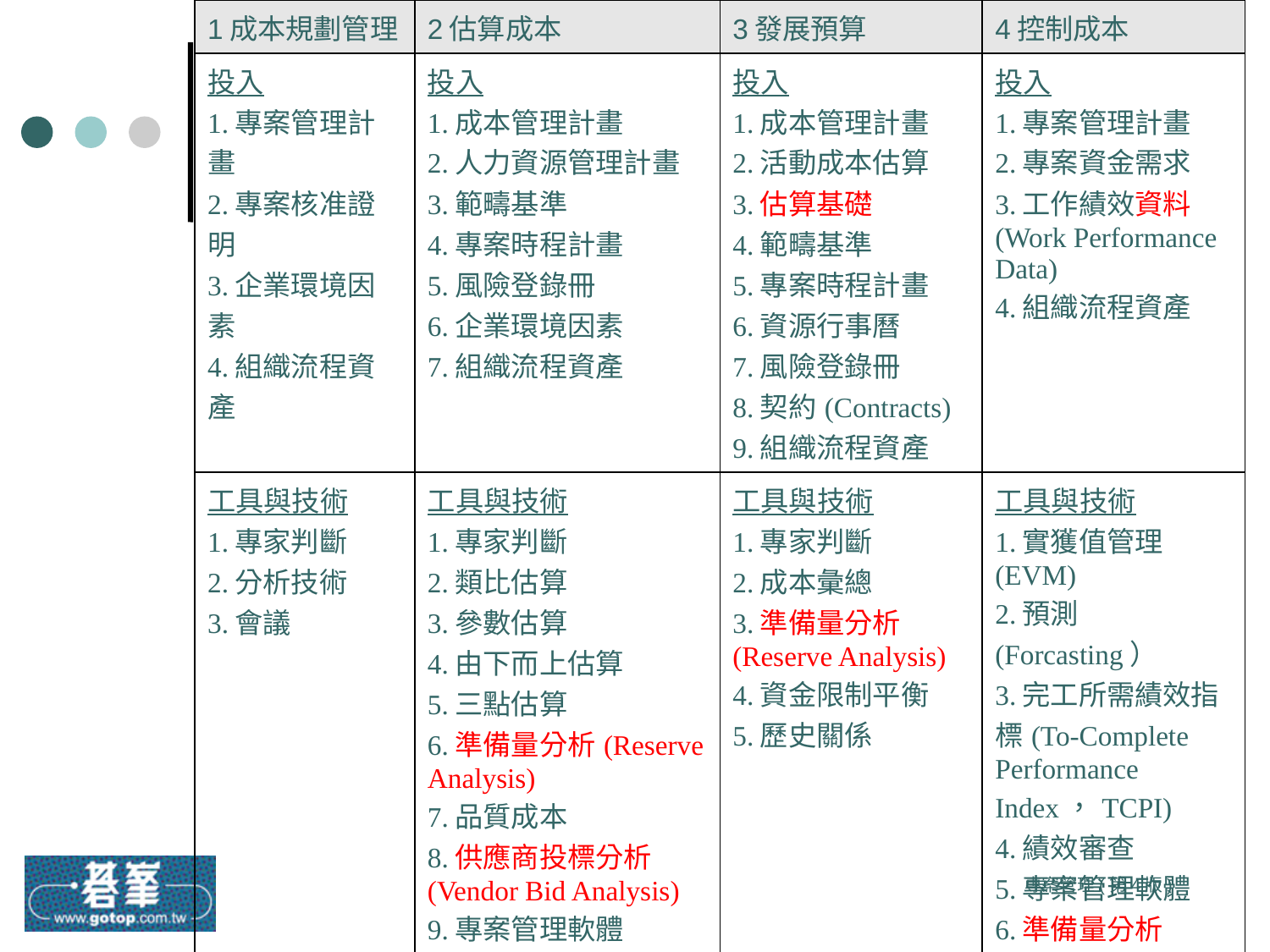

| 1成本規劃管理 | 2估算成本 | 3發展預算 | 4控制成本 |
| --- | --- | --- | --- |
| 投入 1.專案管理計畫 2.專案核准證明 3.企業環境因素 4.組織流程資產 | 投入 1.成本管理計畫 2.人力資源管理計畫 3.範疇基準 4.專案時程計畫 5.風險登錄冊 6.企業環境因素 7.組織流程資產 | 投入 1.成本管理計畫 2.活動成本估算 3.估算基礎 4.範疇基準 5.專案時程計畫 6.資源行事曆 7.風險登錄冊 8.契約(Contracts) 9.組織流程資產 | 投入 1.專案管理計畫 2.專案資金需求 3.工作績效資料(Work Performance Data) 4.組織流程資產 |
| 工具與技術 1.專家判斷 2.分析技術 3.會議 | 工具與技術 1.專家判斷 2.類比估算 3.參數估算 4.由下而上估算 5.三點估算 6.準備量分析(Reserve Analysis) 7.品質成本 8.供應商投標分析(Vendor Bid Analysis) 9.專案管理軟體 10.群體決策分析技術 | 工具與技術 1.專家判斷 2.成本彙總 3.準備量分析(Reserve Analysis) 4.資金限制平衡 5.歷史關係 | 工具與技術 1.實獲值管理(EVM) 2.預測(Forcasting） 3.完工所需績效指標(To-Complete Performance Index，TCPI) 4.績效審查 5.專案管理軟體 6.準備量分析(Reserve Analysis) |
專案管理(第4版)